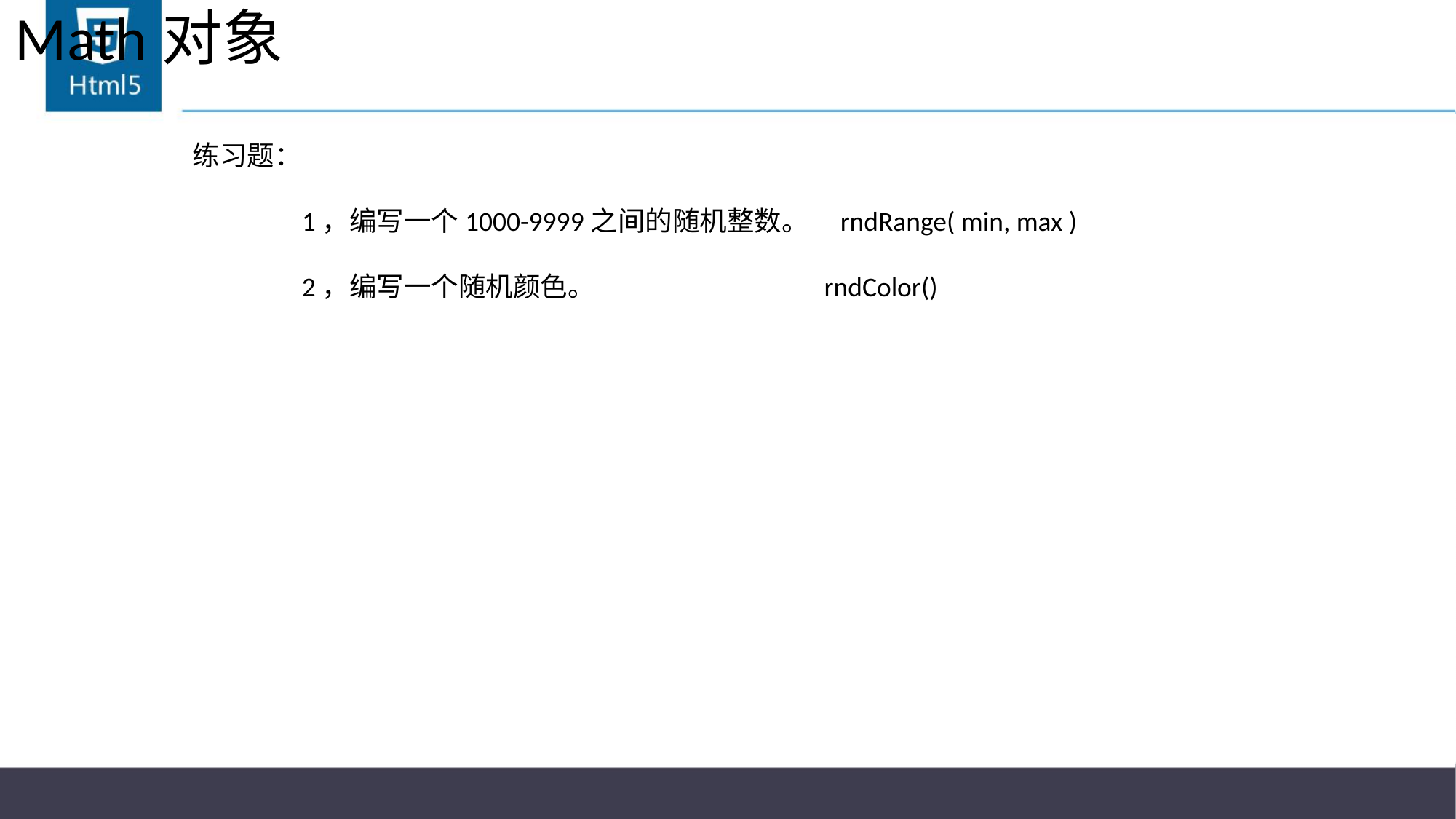

# Math对象
练习题：

	1，编写一个1000-9999之间的随机整数。    rndRange( min, max )

	2，编写一个随机颜色。                                    rndColor()